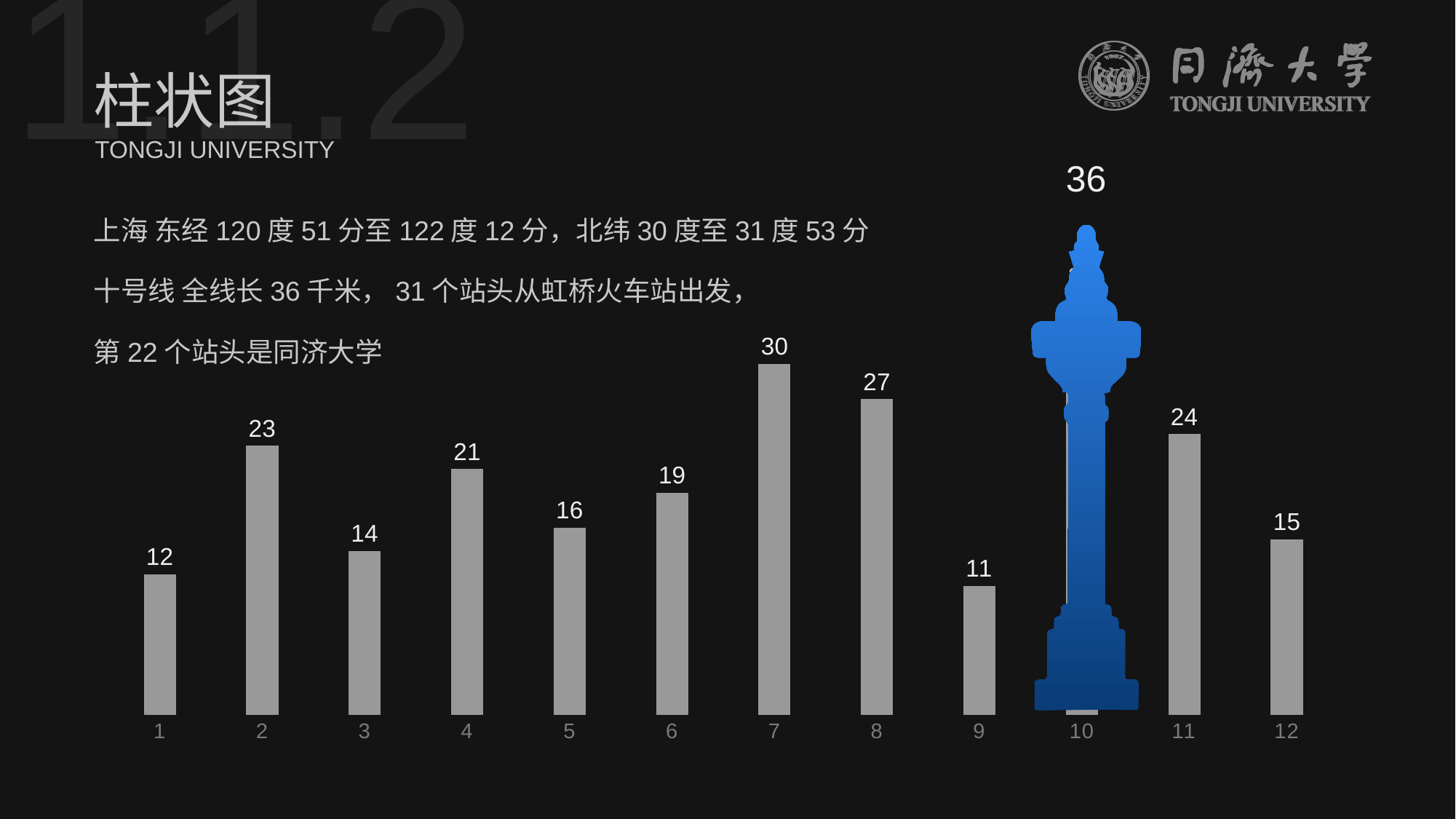

1.1.2

柱状图
TONGJI UNIVERSITY
36
上海 东经120度51分至122度12分，北纬30度至31度53分
十号线 全线长36千米，31个站头从虹桥火车站出发，
第22个站头是同济大学

### Chart

| Category | A |
|---|---|
| 1 | 12.0 |
| 2 | 23.0 |
| 3 | 14.0 |
| 4 | 21.0 |
| 5 | 16.0 |
| 6 | 19.0 |
| 7 | 30.0 |
| 8 | 27.0 |
| 9 | 11.0 |
| 10 | 36.0 |
| 11 | 24.0 |
| 12 | 15.0 |